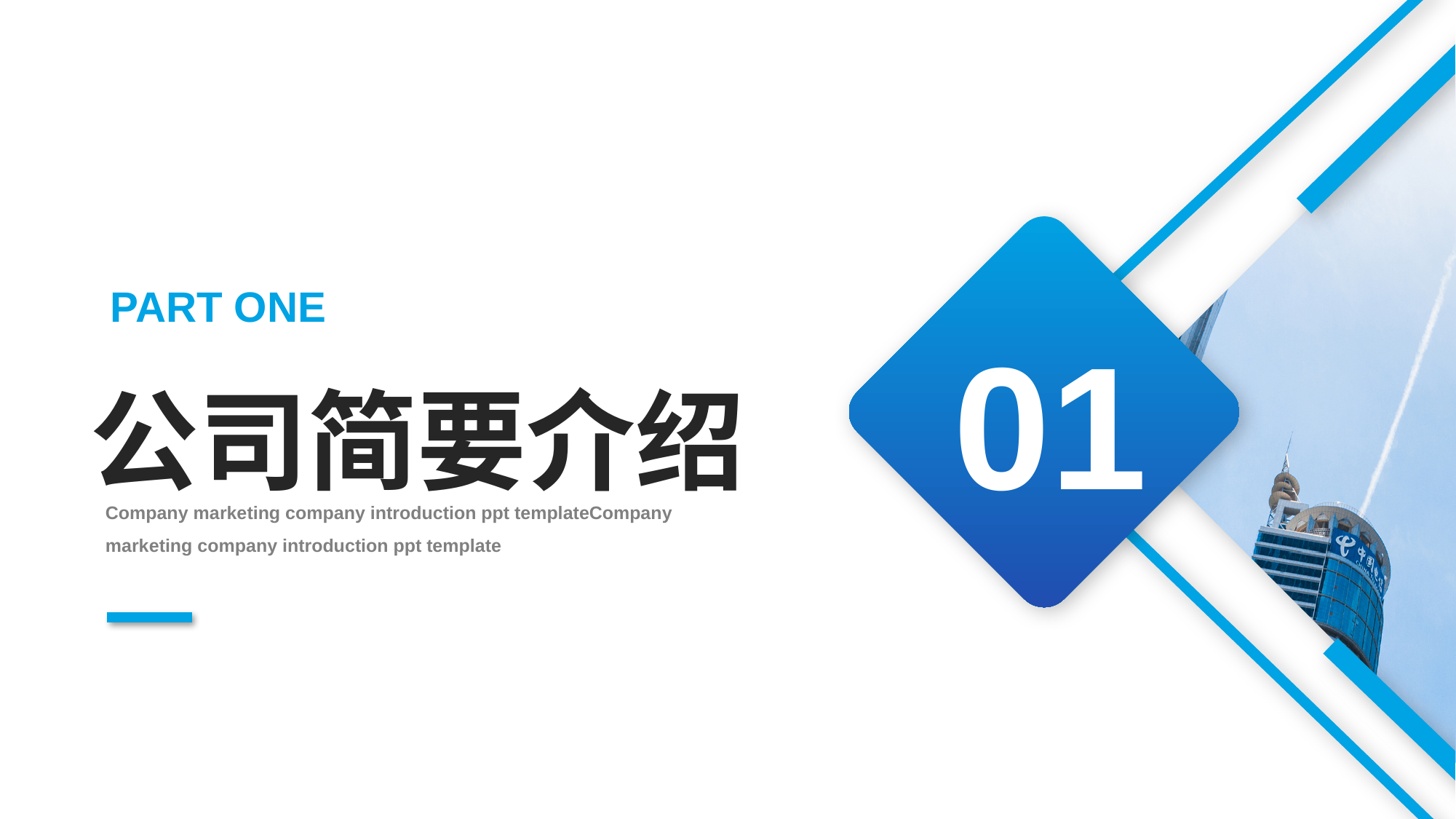

01
PART ONE
公司简要介绍

Company marketing company introduction ppt templateCompany marketing company introduction ppt template